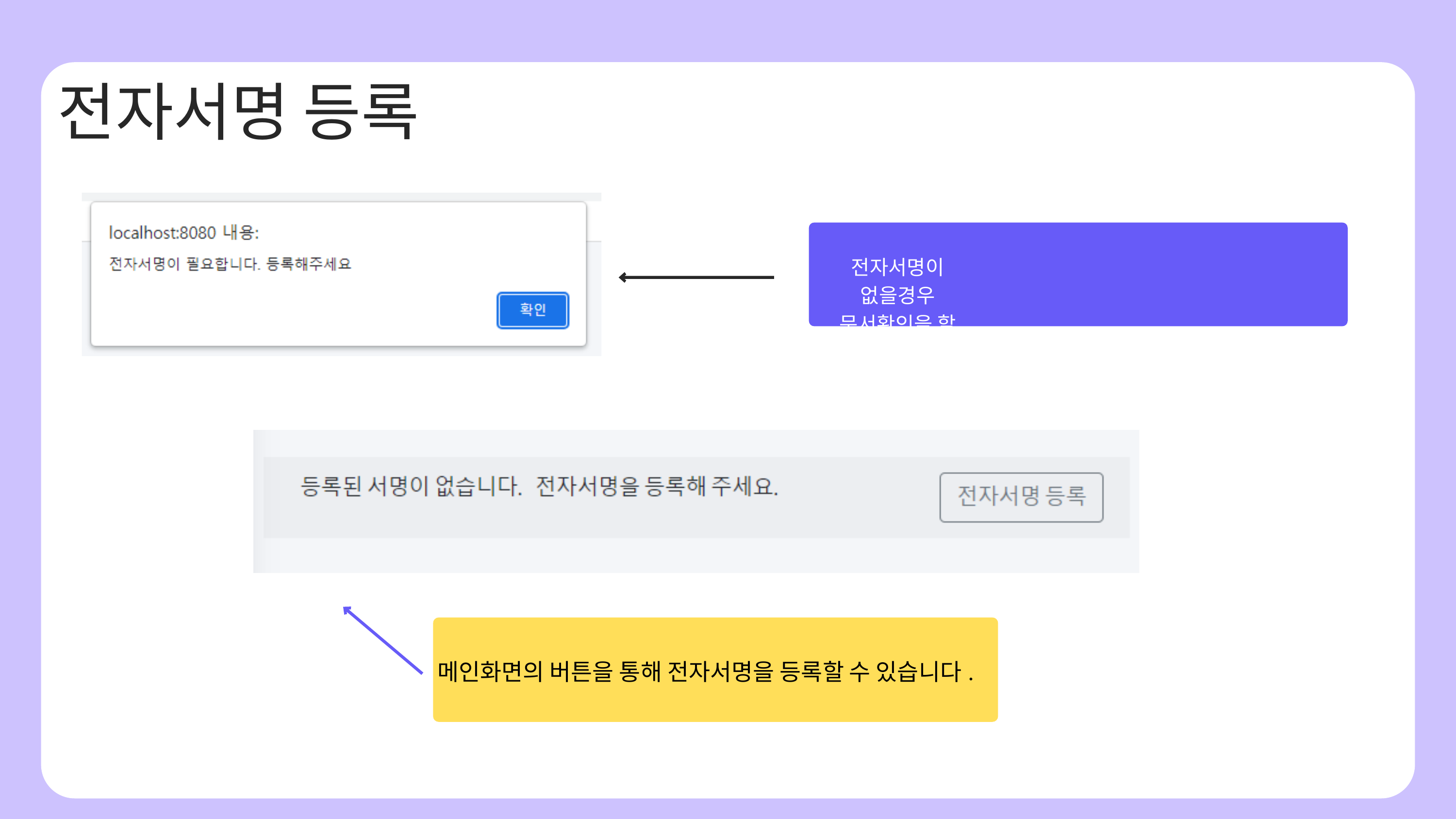

전자서명 등록

전자서명이 없을경우 문서확인을 할 수 없습니다.

메인화면의 버튼을 통해 전자서명을 등록할 수 있습니다.